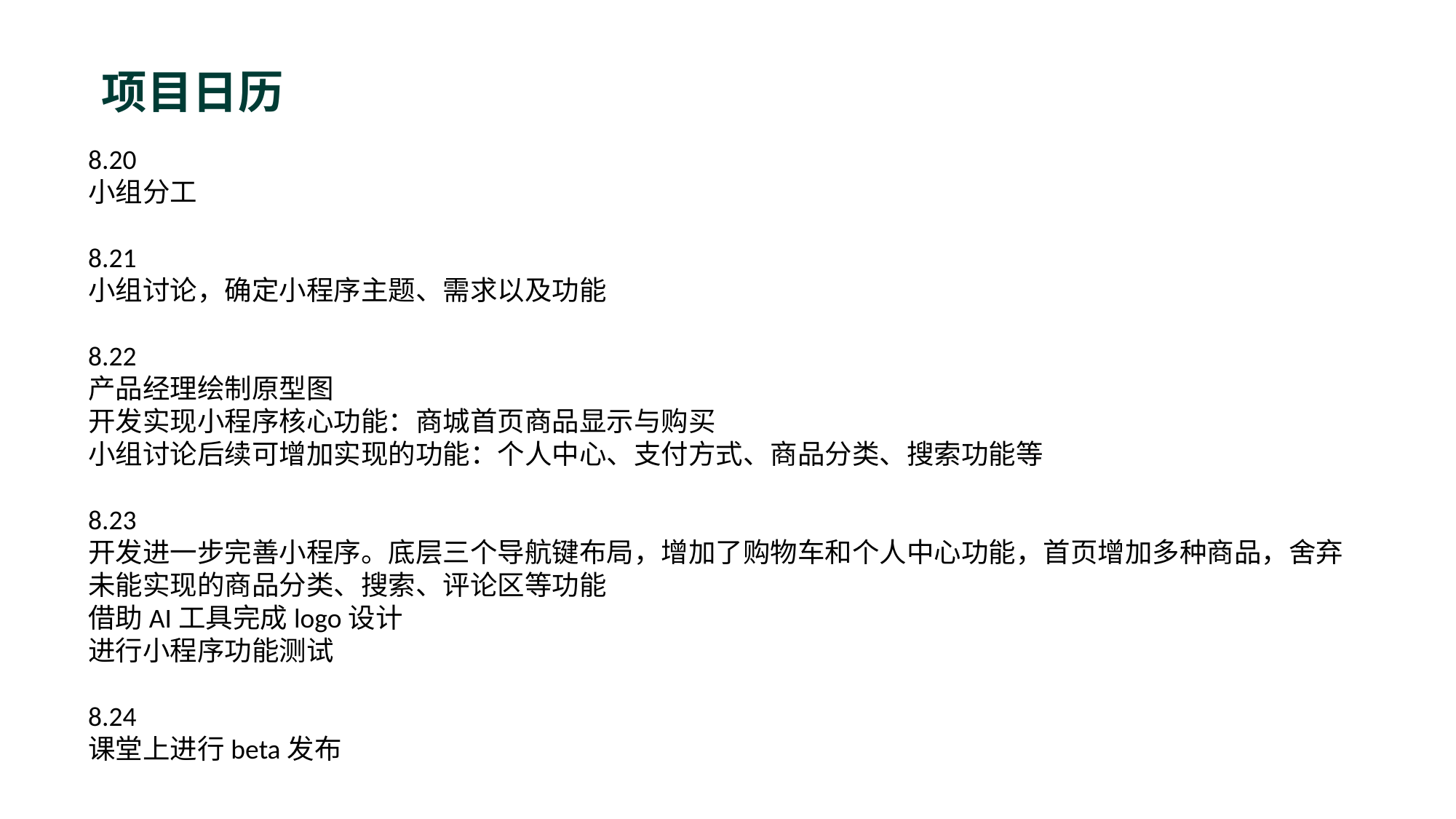

项目日历
8.20
小组分工

8.21
小组讨论，确定小程序主题、需求以及功能

8.22
产品经理绘制原型图
开发实现小程序核心功能：商城首页商品显示与购买
小组讨论后续可增加实现的功能：个人中心、支付方式、商品分类、搜索功能等

8.23
开发进一步完善小程序。底层三个导航键布局，增加了购物车和个人中心功能，首页增加多种商品，舍弃未能实现的商品分类、搜索、评论区等功能
借助AI工具完成logo设计
进行小程序功能测试

8.24
课堂上进行beta发布